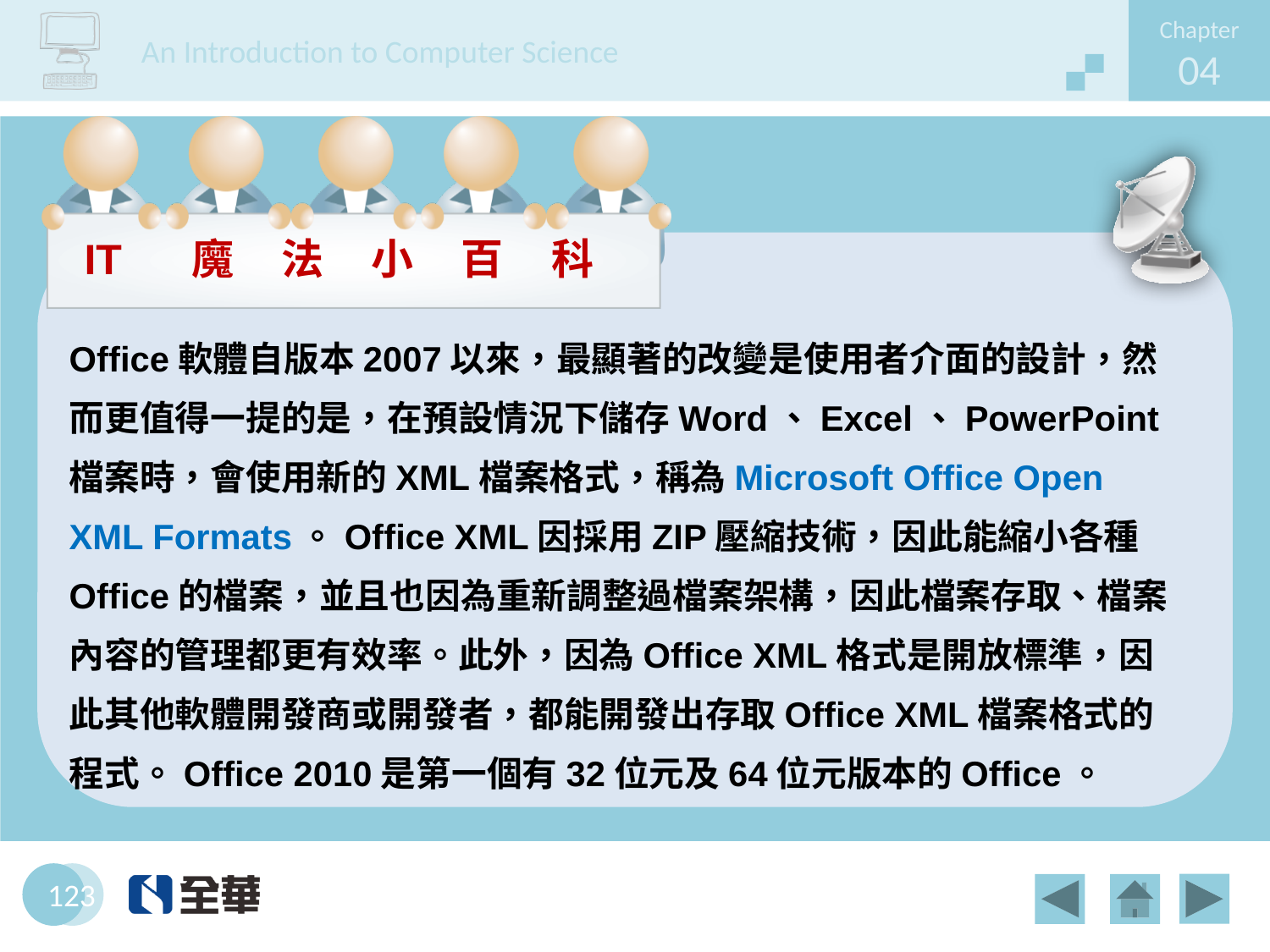

Office軟體自版本2007以來，最顯著的改變是使用者介面的設計，然而更值得一提的是，在預設情況下儲存Word、Excel、PowerPoint檔案時，會使用新的XML檔案格式，稱為Microsoft Office Open XML Formats。Office XML因採用ZIP壓縮技術，因此能縮小各種Office的檔案，並且也因為重新調整過檔案架構，因此檔案存取、檔案內容的管理都更有效率。此外，因為Office XML格式是開放標準，因此其他軟體開發商或開發者，都能開發出存取Office XML檔案格式的程式。Office 2010是第一個有32位元及64位元版本的Office。